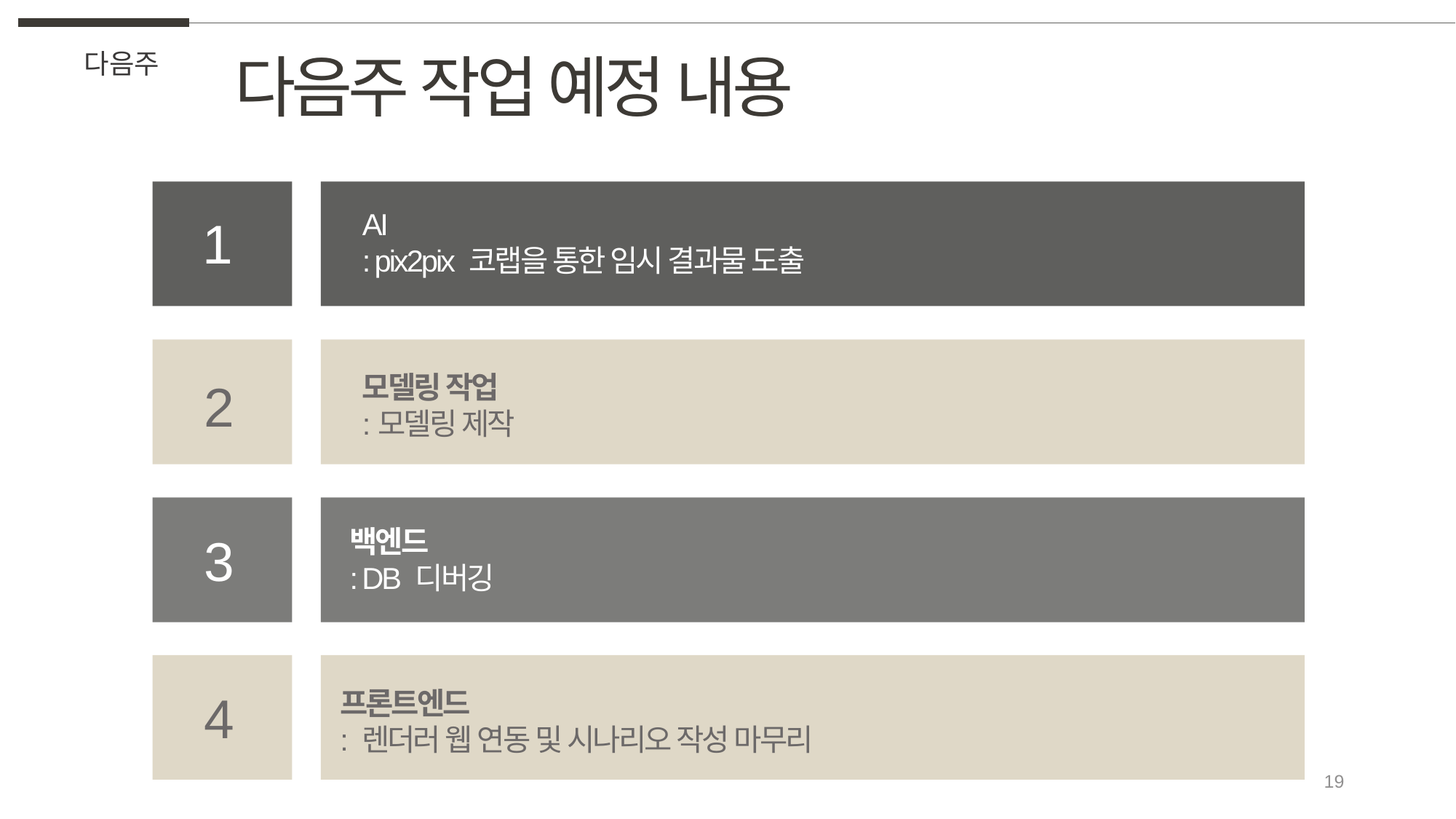

다음주 작업 예정 내용
다음주

AI
: pix2pix 코랩을 통한 임시 결과물 도출
1

모델링 작업
:모델링 제작
2

백엔드
: DB 디버깅
3

4
프론트엔드
: 렌더러 웹 연동 및 시나리오 작성 마무리
19